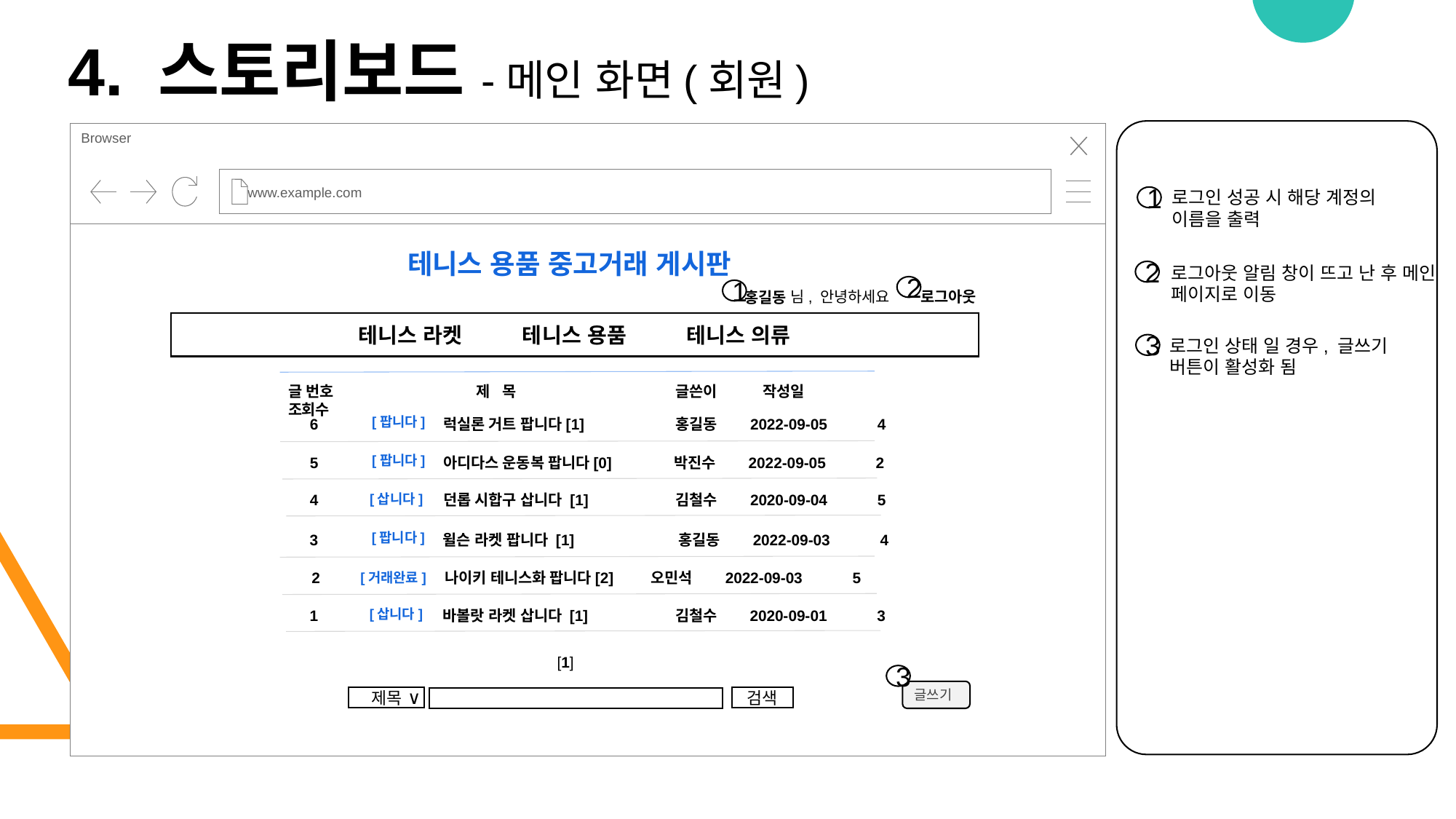

4. 스토리보드-메인 화면(회원)
로그인 페이지로 이동
Browser

www.example.com

로그인 성공 시 해당 계정의 이름을 출력
1
테니스 용품 중고거래 게시판
로그아웃 알림 창이 뜨고 난 후 메인 페이지로 이동
2
2
1
로그아웃
님, 안녕하세요
홍길동
테니스 라켓          테니스 용품          테니스 의류
로그인 상태 일 경우, 글쓰기 버튼이 활성화 됨
3
글 번호                                  제   목                                      글쓴이           작성일              조회수
[팝니다]
    6                             럭실론 거트 팝니다[1]                     홍길동       2022-09-05            4
[팝니다]
    5                             아디다스 운동복 팝니다[0]              박진수       2022-09-05            2
[삽니다]
    4                             던롭 시합구 삽니다 [1]                    김철수       2020-09-04            5
[팝니다]
    3                             윌슨 라켓 팝니다 [1]                        홍길동       2022-09-03            4
    2                             나이키 테니스화 팝니다[2] 	      오민석       2022-09-03            5
[거래완료]
[삽니다]
    1                             바볼랏 라켓 삽니다 [1]                    김철수       2020-09-01            3
[1]
3
∨
글쓰기
제목
검색